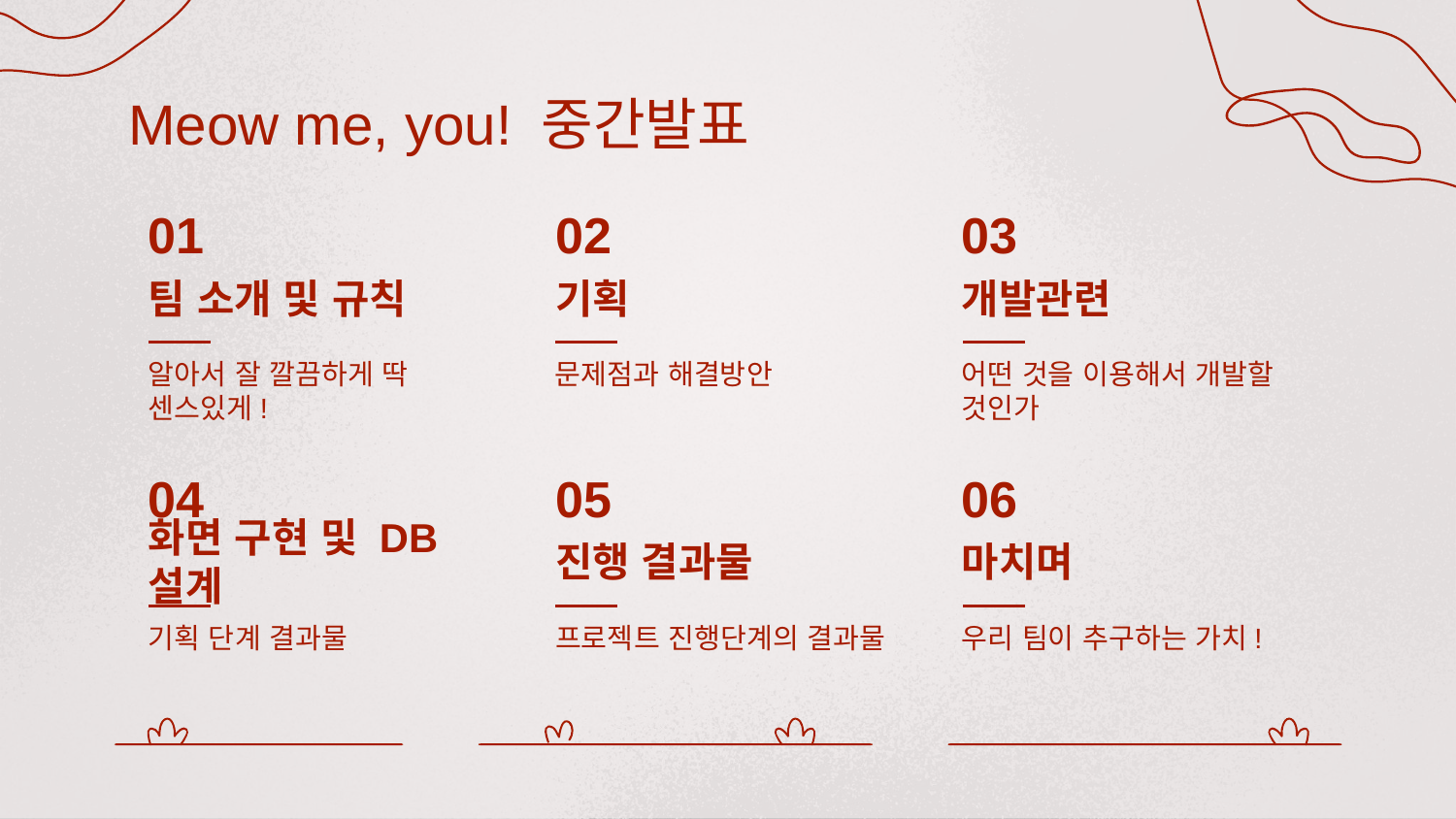

# Meow me, you! 중간발표
01
02
03
팀 소개 및 규칙
기획
개발관련
알아서 잘 깔끔하게 딱 센스있게!
문제점과 해결방안
어떤 것을 이용해서 개발할 것인가
04
05
06
화면 구현 및 DB설계
진행 결과물
마치며
기획 단계 결과물
프로젝트 진행단계의 결과물
우리 팀이 추구하는 가치!